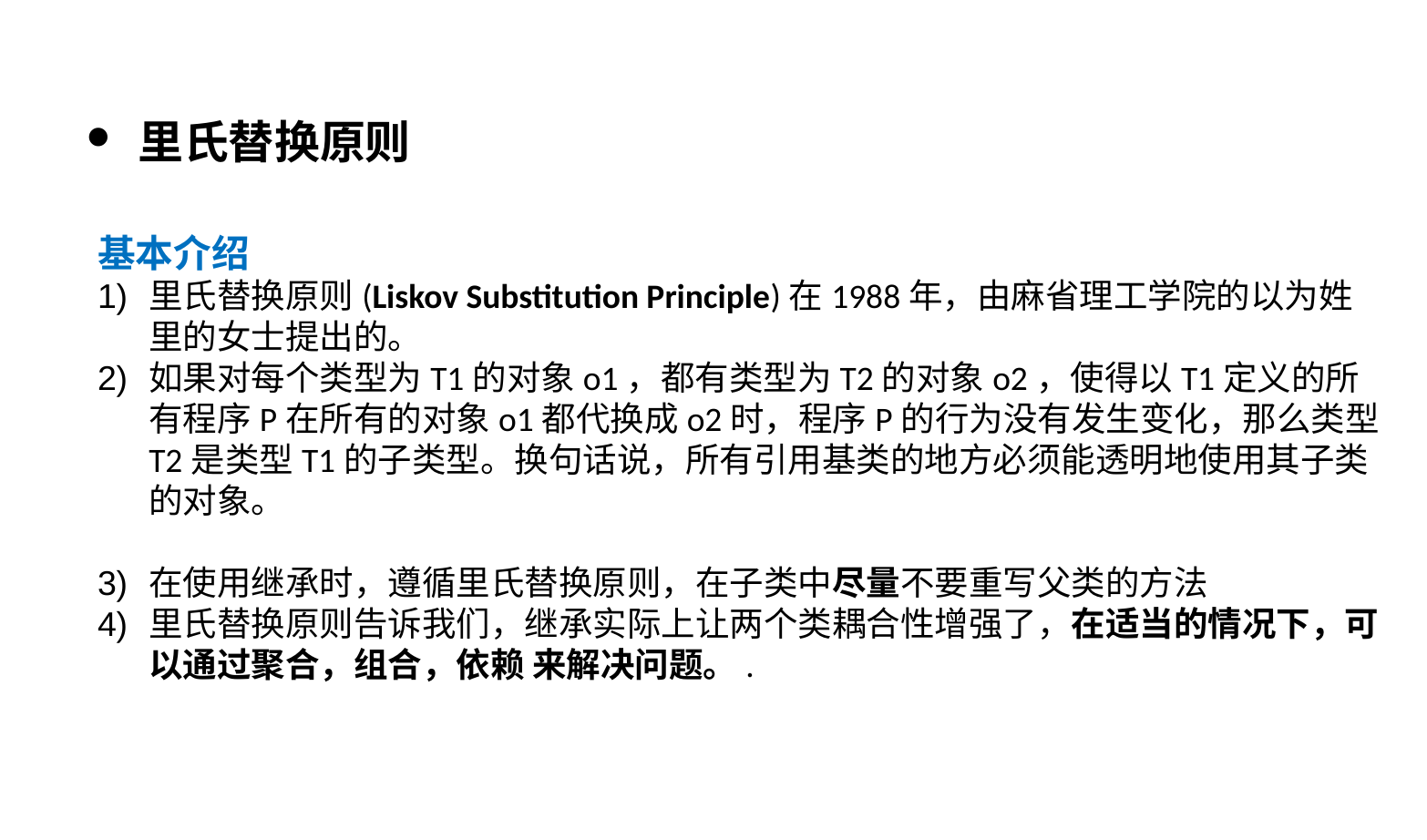

里氏替换原则

基本介绍
里氏替换原则(Liskov Substitution Principle)在1988年，由麻省理工学院的以为姓里的女士提出的。
如果对每个类型为T1的对象o1，都有类型为T2的对象o2，使得以T1定义的所有程序P在所有的对象o1都代换成o2时，程序P的行为没有发生变化，那么类型T2是类型T1的子类型。换句话说，所有引用基类的地方必须能透明地使用其子类的对象。

在使用继承时，遵循里氏替换原则，在子类中尽量不要重写父类的方法
里氏替换原则告诉我们，继承实际上让两个类耦合性增强了，在适当的情况下，可以通过聚合，组合，依赖 来解决问题。.